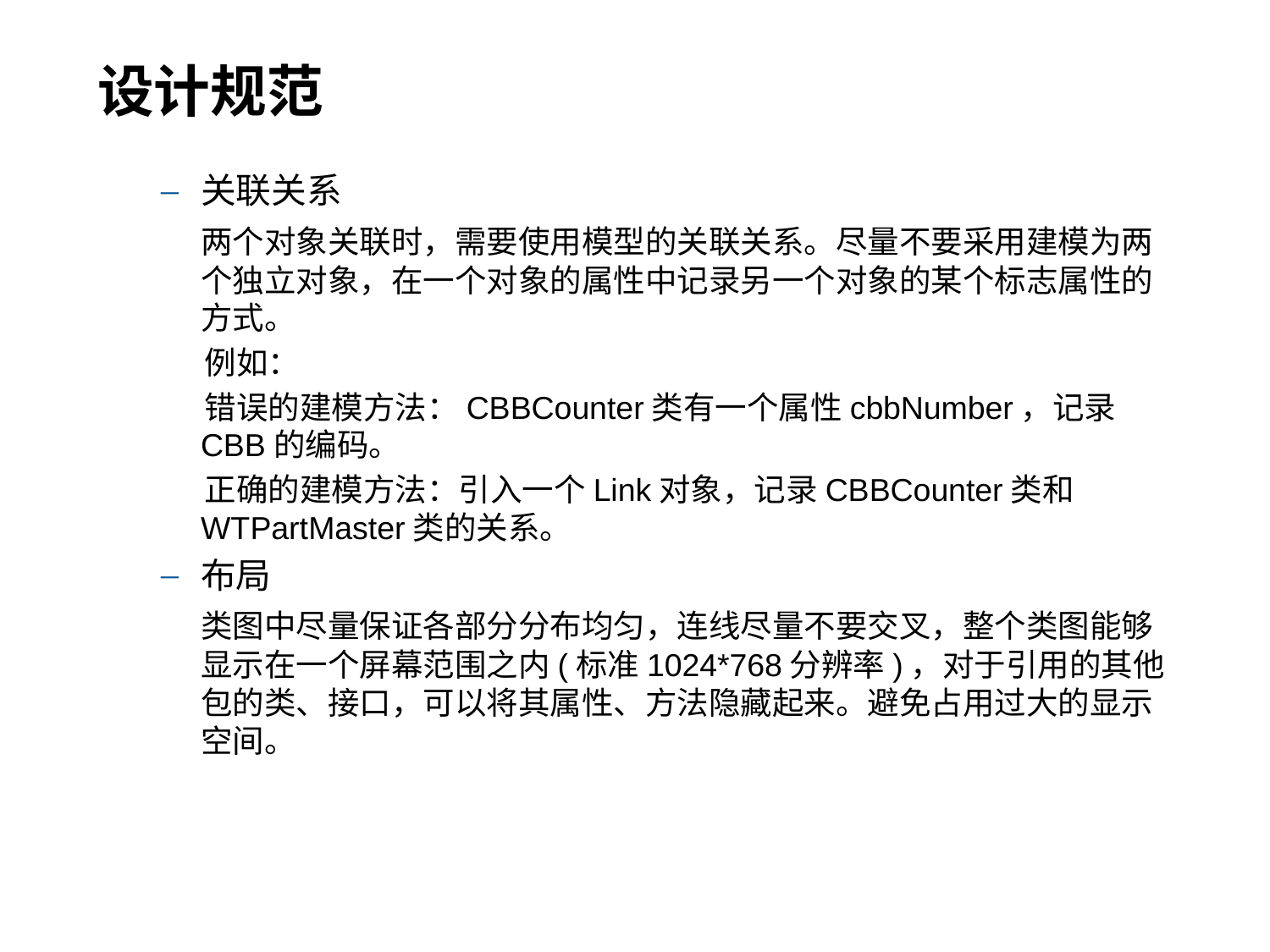

# 设计规范
关联关系
    两个对象关联时，需要使用模型的关联关系。尽量不要采用建模为两个独立对象，在一个对象的属性中记录另一个对象的某个标志属性的方式。
     例如：
     错误的建模方法：CBBCounter类有一个属性cbbNumber，记录CBB的编码。
     正确的建模方法：引入一个Link对象，记录CBBCounter类和WTPartMaster类的关系。
布局
    类图中尽量保证各部分分布均匀，连线尽量不要交叉，整个类图能够显示在一个屏幕范围之内(标准1024*768分辨率)，对于引用的其他包的类、接口，可以将其属性、方法隐藏起来。避免占用过大的显示空间。